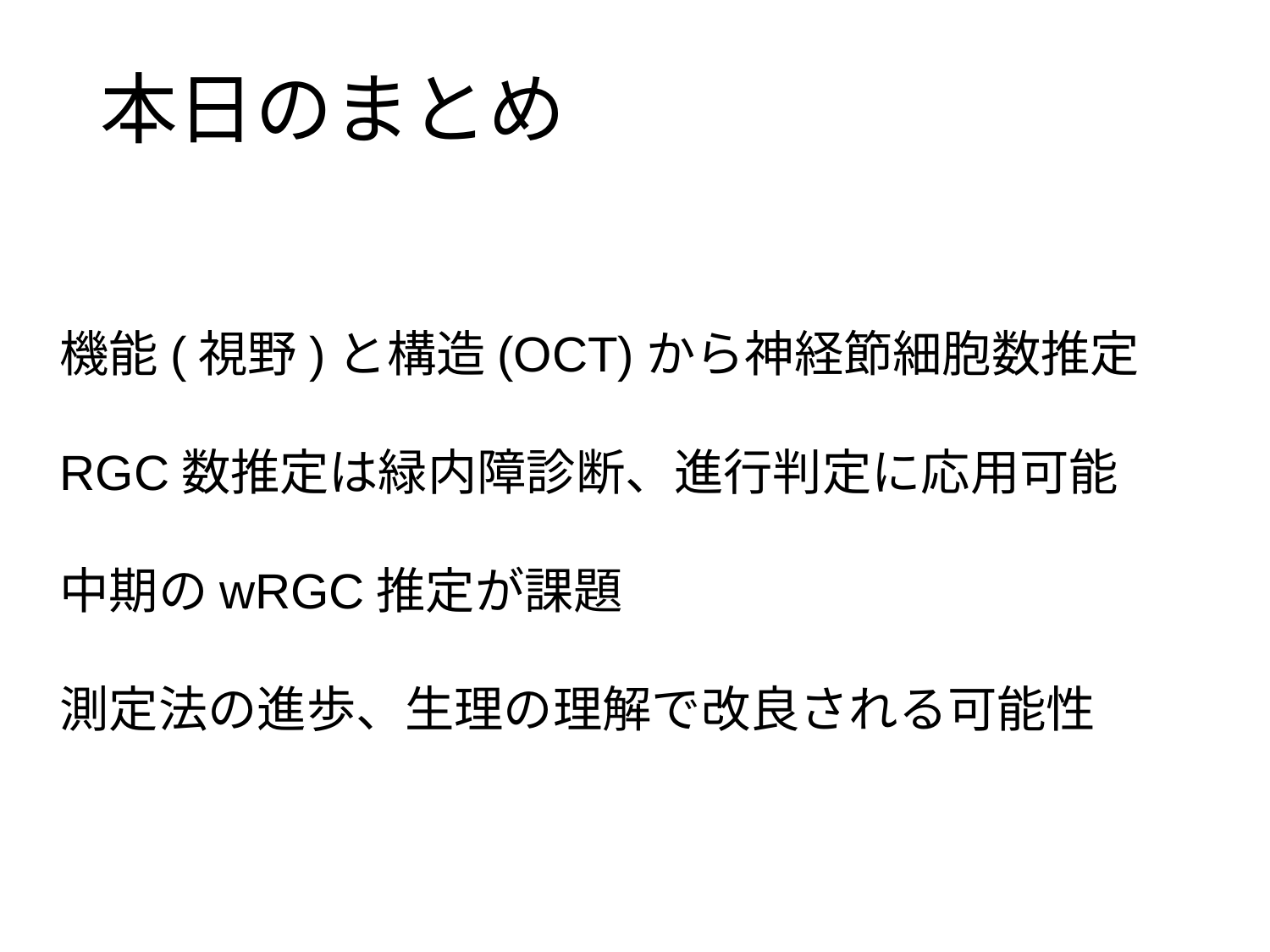

# 本日のまとめ
機能(視野)と構造(OCT)から神経節細胞数推定
RGC数推定は緑内障診断、進行判定に応用可能
中期のwRGC推定が課題
測定法の進歩、生理の理解で改良される可能性